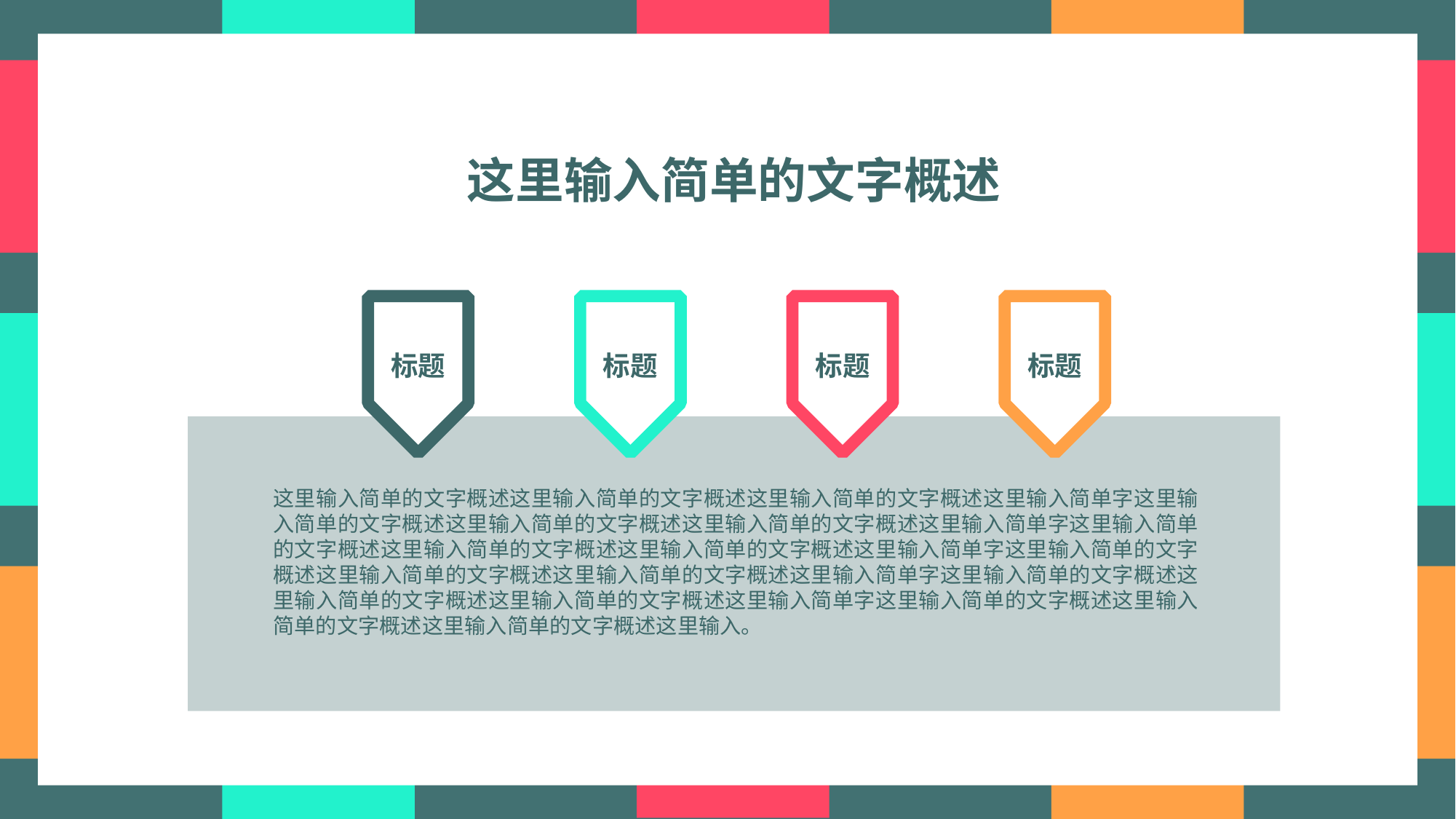

这里输入简单的文字概述
标题
标题
标题
标题

这里输入简单的文字概述这里输入简单的文字概述这里输入简单的文字概述这里输入简单字这里输入简单的文字概述这里输入简单的文字概述这里输入简单的文字概述这里输入简单字这里输入简单的文字概述这里输入简单的文字概述这里输入简单的文字概述这里输入简单字这里输入简单的文字概述这里输入简单的文字概述这里输入简单的文字概述这里输入简单字这里输入简单的文字概述这里输入简单的文字概述这里输入简单的文字概述这里输入简单字这里输入简单的文字概述这里输入简单的文字概述这里输入简单的文字概述这里输入。